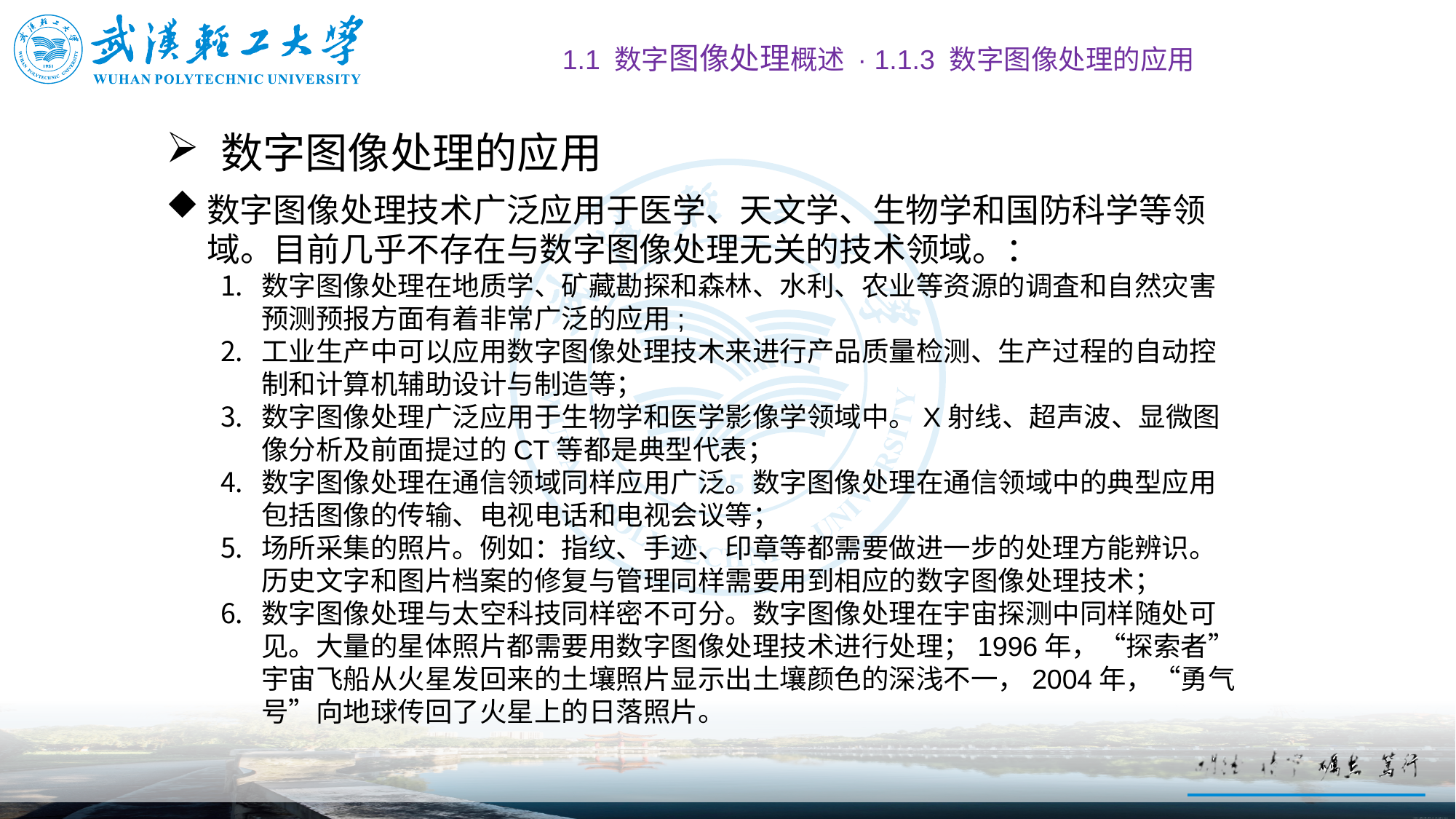

1.1 数字图像处理概述 · 1.1.3 数字图像处理的应用
# 数字图像处理的应用
数字图像处理技术广泛应用于医学、天文学、生物学和国防科学等领域。目前几乎不存在与数字图像处理无关的技术领域。：
数字图像处理在地质学、矿藏勘探和森林、水利、农业等资源的调査和自然灾害预测预报方面有着非常广泛的应用;
工业生产中可以应用数字图像处理技木来进行产品质量检测、生产过程的自动控制和计算机辅助设计与制造等；
数字图像处理广泛应用于生物学和医学影像学领域中。X射线、超声波、显微图像分析及前面提过的CT等都是典型代表；
数字图像处理在通信领域同样应用广泛。数字图像处理在通信领域中的典型应用包括图像的传输、电视电话和电视会议等；
场所采集的照片。例如：指纹、手迹、印章等都需要做进一步的处理方能辨识。 历史文字和图片档案的修复与管理同样需要用到相应的数字图像处理技术；
数字图像处理与太空科技同样密不可分。数字图像处理在宇宙探测中同样随处可见。大量的星体照片都需要用数字图像处理技术进行处理；1996年，“探索者”宇宙飞船从火星发回来的土壤照片显示出土壤颜色的深浅不一，2004年，“勇气号”向地球传回了火星上的日落照片。